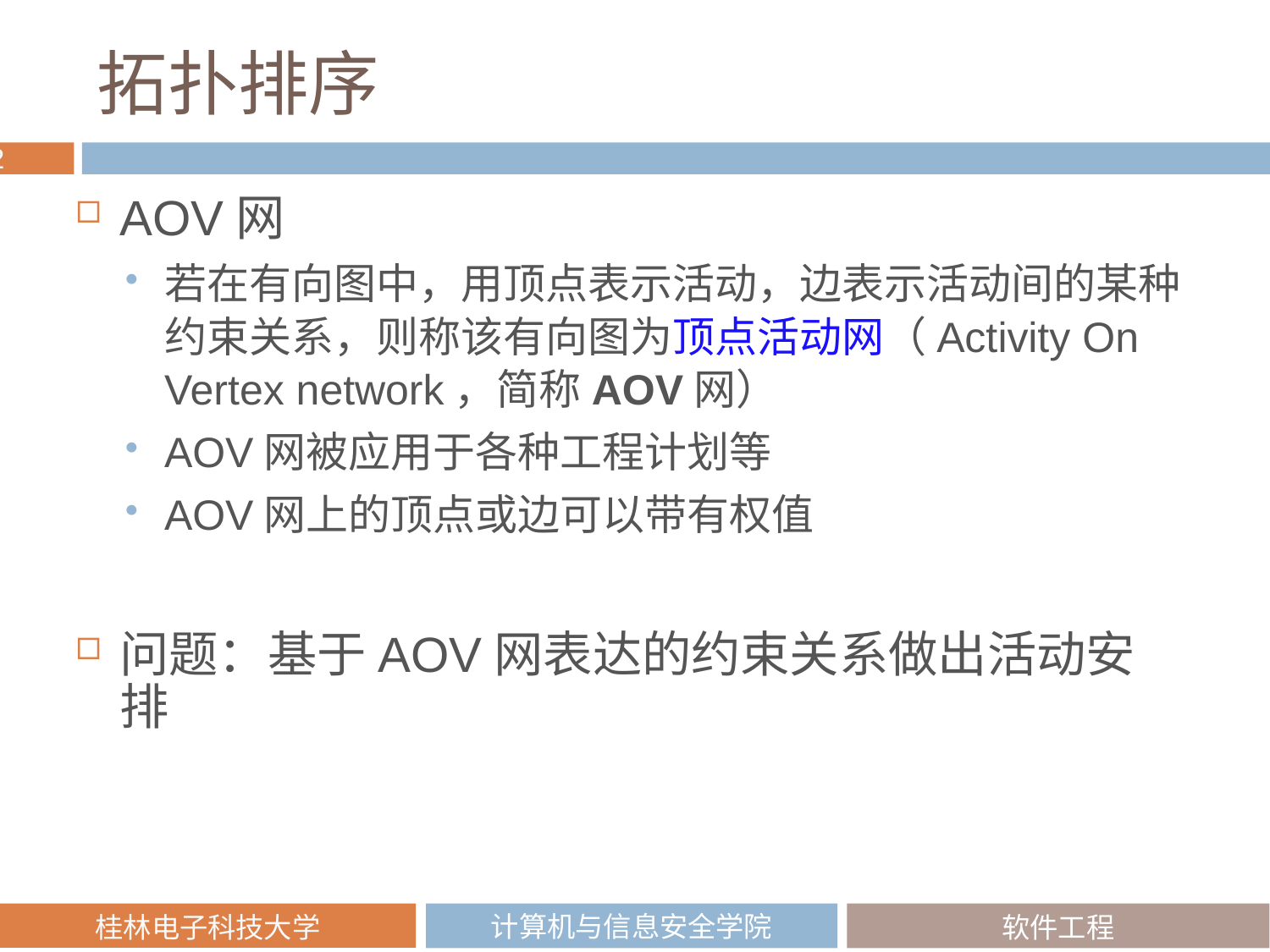

# 拓扑排序
AOV网
若在有向图中，用顶点表示活动，边表示活动间的某种约束关系，则称该有向图为顶点活动网（Activity On Vertex network，简称AOV网）
AOV网被应用于各种工程计划等
AOV网上的顶点或边可以带有权值

问题：基于AOV网表达的约束关系做出活动安排